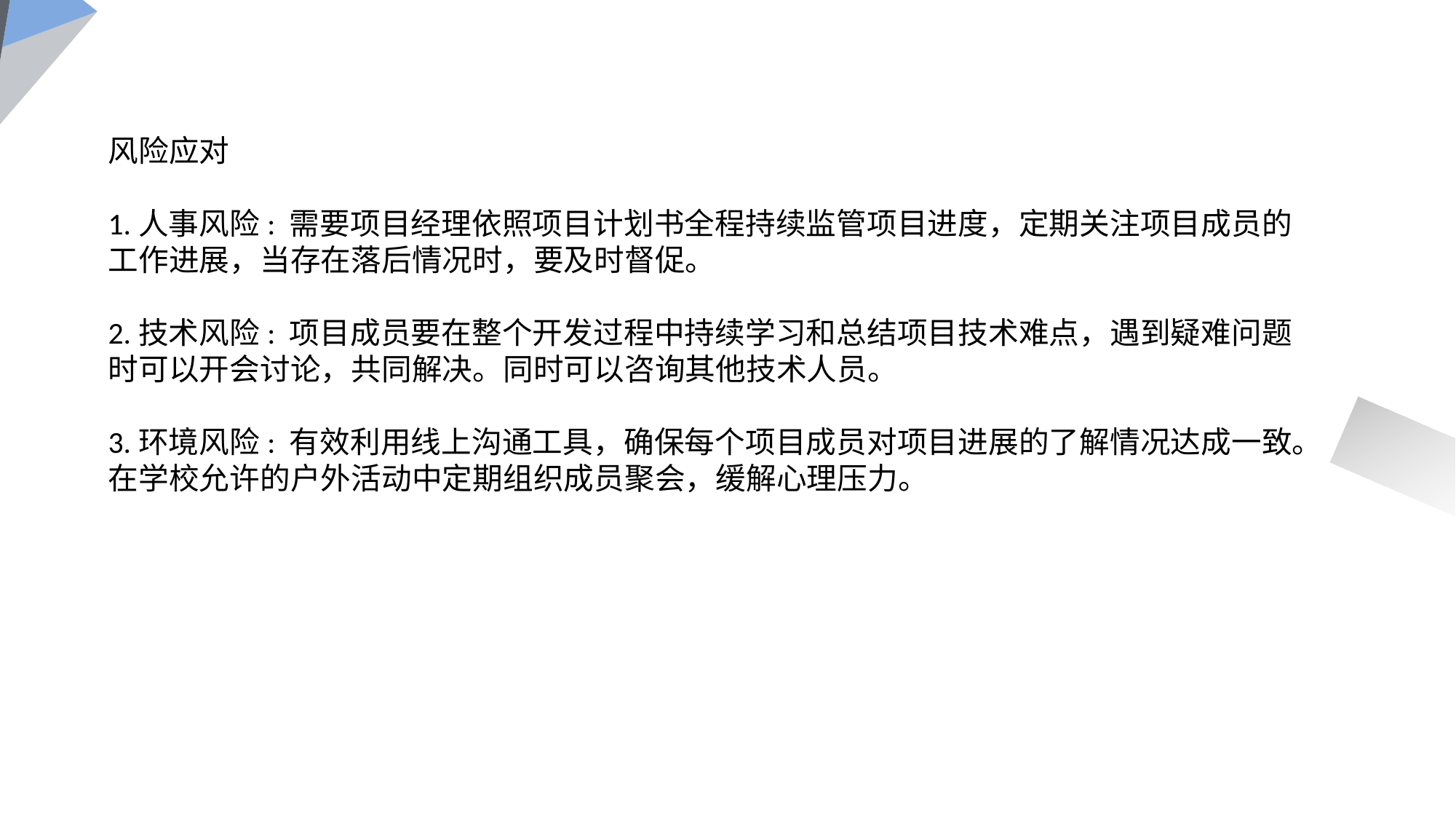

风险应对

1.人事风险: 需要项目经理依照项目计划书全程持续监管项目进度，定期关注项目成员的工作进展，当存在落后情况时，要及时督促。

2.技术风险: 项目成员要在整个开发过程中持续学习和总结项目技术难点，遇到疑难问题时可以开会讨论，共同解决。同时可以咨询其他技术人员。

3.环境风险: 有效利用线上沟通工具，确保每个项目成员对项目进展的了解情况达成一致。在学校允许的户外活动中定期组织成员聚会，缓解心理压力。